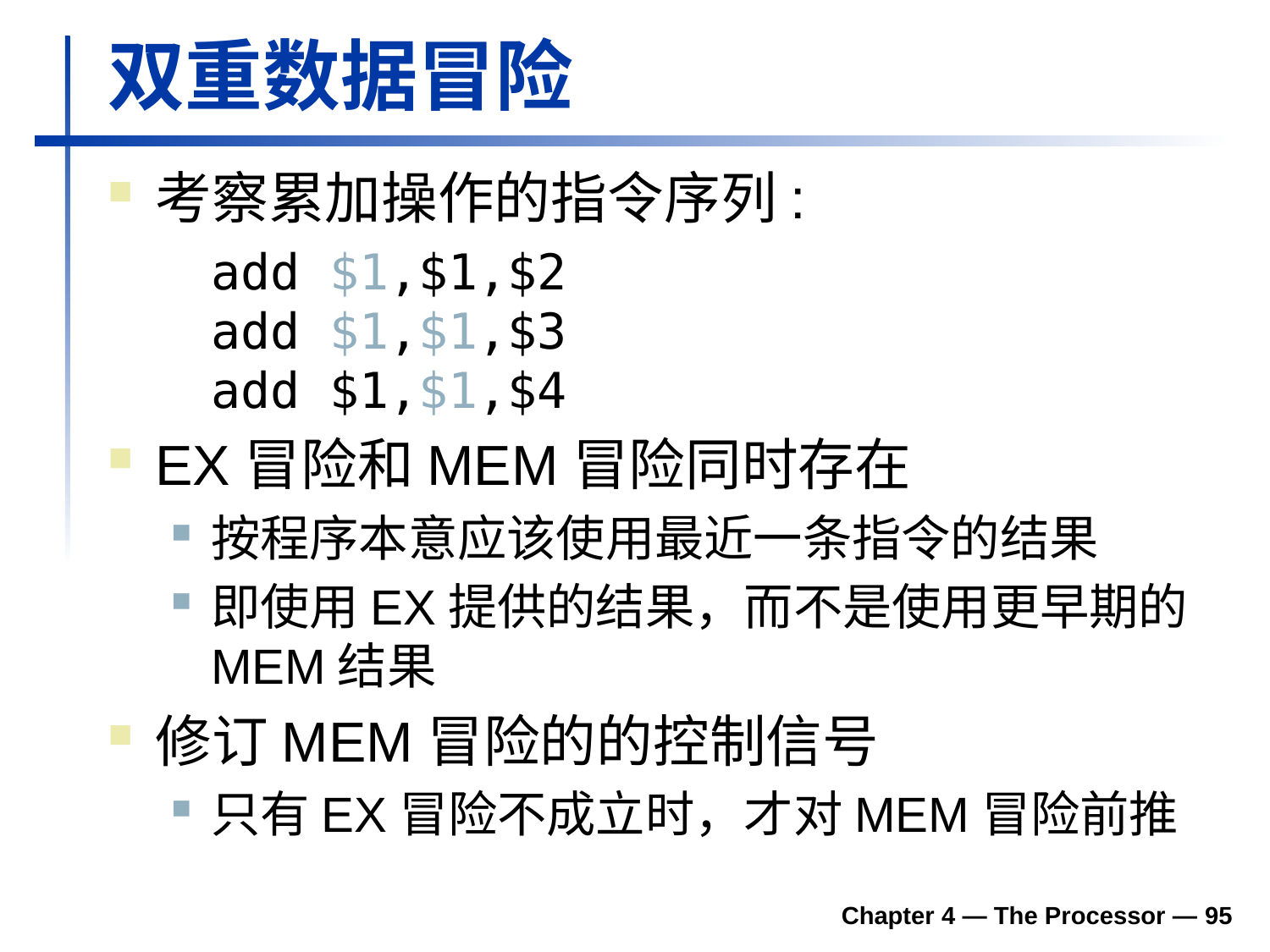

# 双重数据冒险
考察累加操作的指令序列:
	add $1,$1,$2
add $1,$1,$3
add $1,$1,$4
EX冒险和MEM冒险同时存在
按程序本意应该使用最近一条指令的结果
即使用EX提供的结果，而不是使用更早期的MEM结果
修订MEM冒险的的控制信号
只有EX冒险不成立时，才对MEM冒险前推
Chapter 4 — The Processor — 95